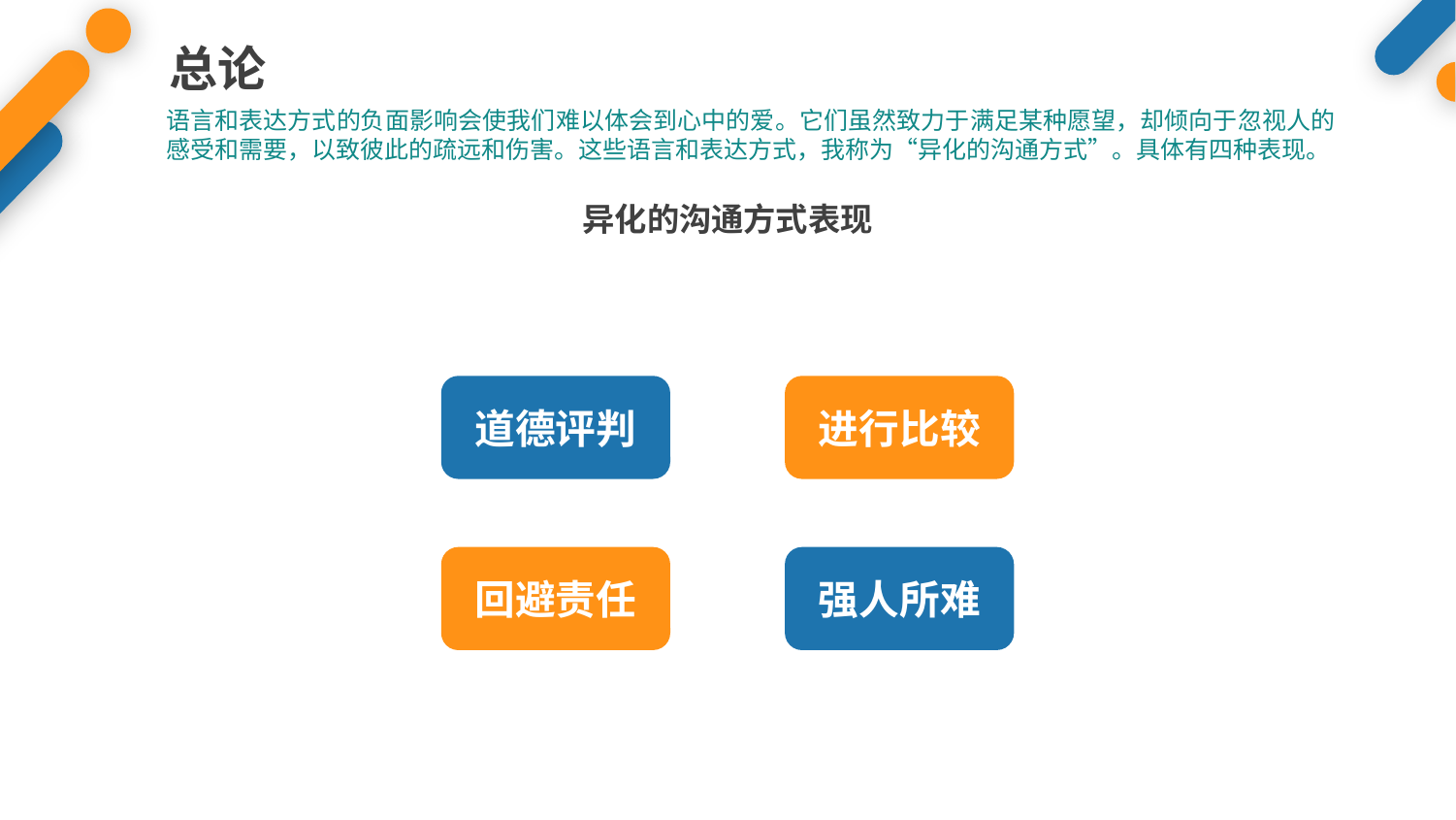

总论
语言和表达方式的负面影响会使我们难以体会到心中的爱。它们虽然致力于满足某种愿望，却倾向于忽视人的感受和需要，以致彼此的疏远和伤害。这些语言和表达方式，我称为“异化的沟通方式”。具体有四种表现。
异化的沟通方式表现
道德评判
进行比较
回避责任
强人所难